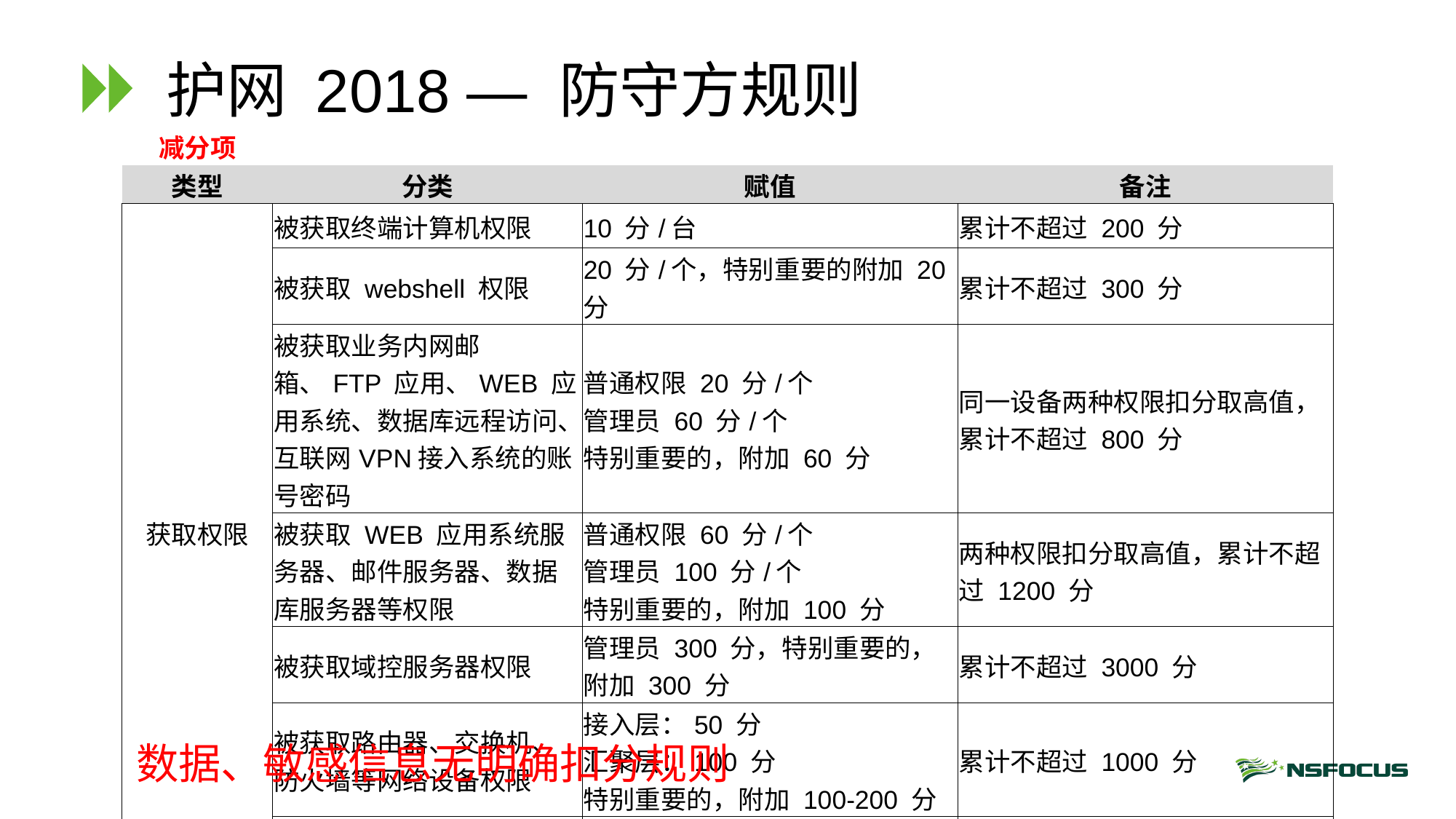

# 护网 2018 — 防守方规则
| 减分项 |  |  |  |
| --- | --- | --- | --- |
| 类型 | 分类 | 赋值 | 备注 |
| 获取权限 | 被获取终端计算机权限 | 10 分/台 | 累计不超过 200 分 |
|  | 被获取 webshell 权限 | 20 分/个，特别重要的附加 20 分 | 累计不超过 300 分 |
|  | 被获取业务内网邮箱、FTP 应用、WEB 应用系统、数据库远程访问、互联网VPN接入系统的账号密码 | 普通权限 20 分/个 管理员 60 分/个 特别重要的，附加 60 分 | 同一设备两种权限扣分取高值，累计不超过 800 分 |
|  | 被获取 WEB 应用系统服务器、邮件服务器、数据库服务器等权限 | 普通权限 60 分/个 管理员 100 分/个 特别重要的，附加 100 分 | 两种权限扣分取高值，累计不超过 1200 分 |
|  | 被获取域控服务器权限 | 管理员 300 分，特别重要的，附加 300 分 | 累计不超过 3000 分 |
|  | 被获取路由器、交换机、防火墙等网络设备权限 | 接入层：50 分 汇聚层：100 分 特别重要的，附加 100-200 分 | 累计不超过 1000 分 |
|  | 被获取其他设备权限 | / | 由裁判组核定 |
数据、敏感信息无明确扣分规则